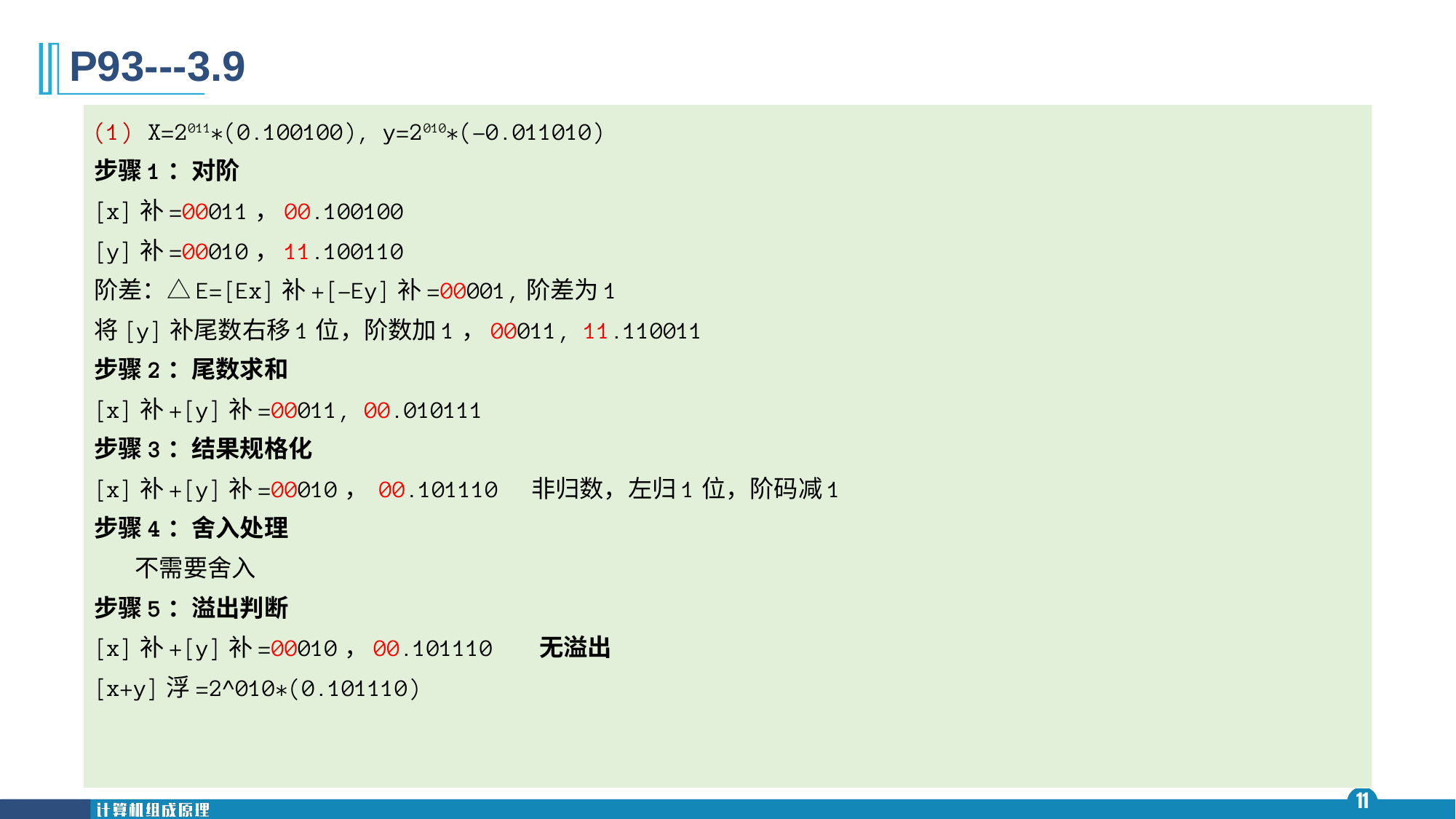

# P93---3.9
X=2011*(0.100100), y=2010*(-0.011010)
步骤1：对阶
[x]补=00011，00.100100
[y]补=00010，11.100110
阶差：△E=[Ex]补+[-Ey]补=00001,阶差为1
将[y]补尾数右移1位，阶数加1，00011, 11.110011
步骤2：尾数求和
[x]补+[y]补=00011, 00.010111
步骤3：结果规格化
[x]补+[y]补=00010， 00.101110  非归数，左归1位，阶码减1
步骤4：舍入处理
	不需要舍入
步骤5：溢出判断
[x]补+[y]补=00010，00.101110   无溢出
[x+y]浮=2^010*(0.101110)